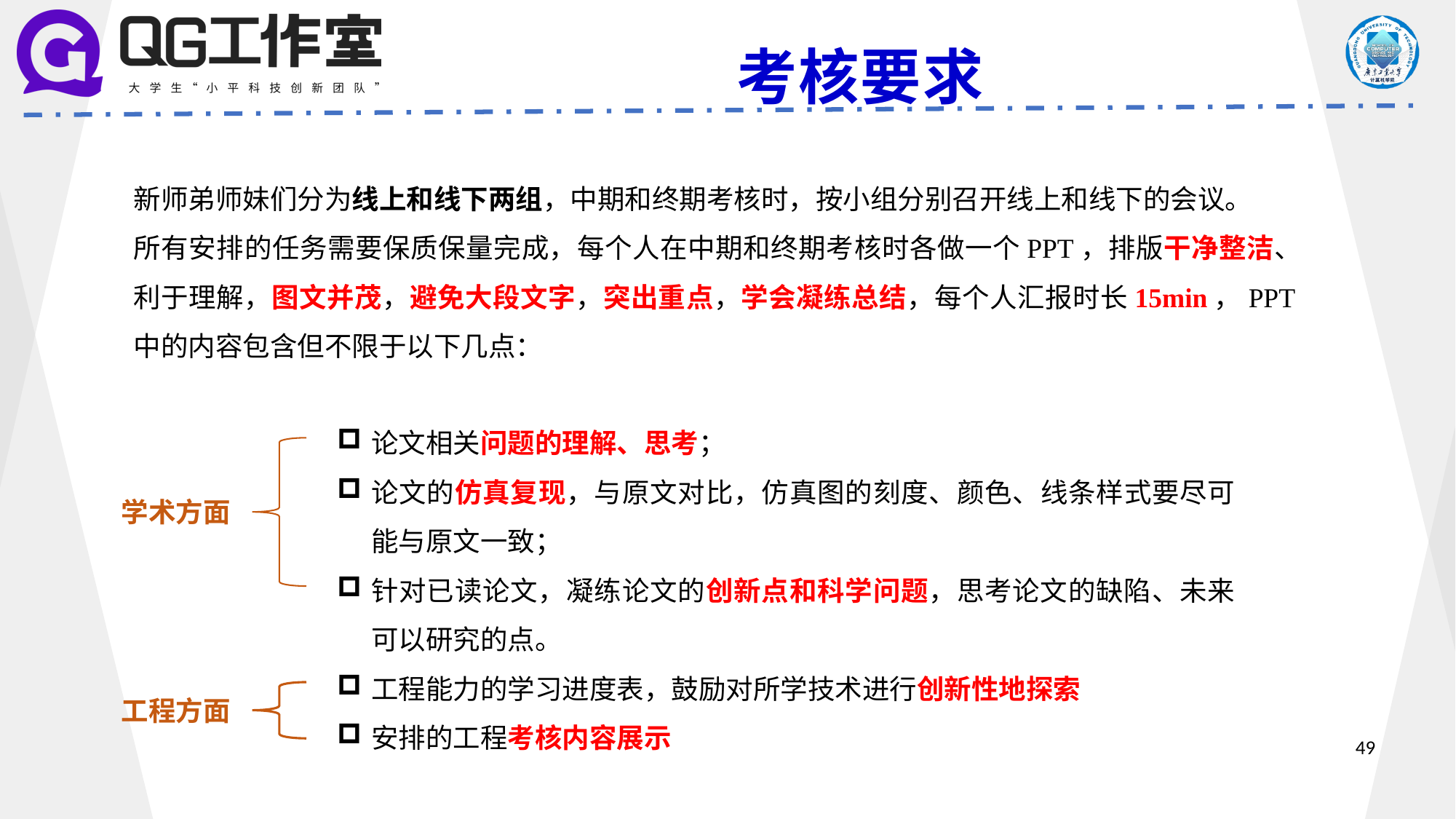

考核要求

新师弟师妹们分为线上和线下两组，中期和终期考核时，按小组分别召开线上和线下的会议。
所有安排的任务需要保质保量完成，每个人在中期和终期考核时各做一个PPT，排版干净整洁、利于理解，图文并茂，避免大段文字，突出重点，学会凝练总结，每个人汇报时长15min，PPT中的内容包含但不限于以下几点：
论文相关问题的理解、思考；
论文的仿真复现，与原文对比，仿真图的刻度、颜色、线条样式要尽可能与原文一致；
针对已读论文，凝练论文的创新点和科学问题，思考论文的缺陷、未来可以研究的点。
工程能力的学习进度表，鼓励对所学技术进行创新性地探索
安排的工程考核内容展示

学术方面

工程方面